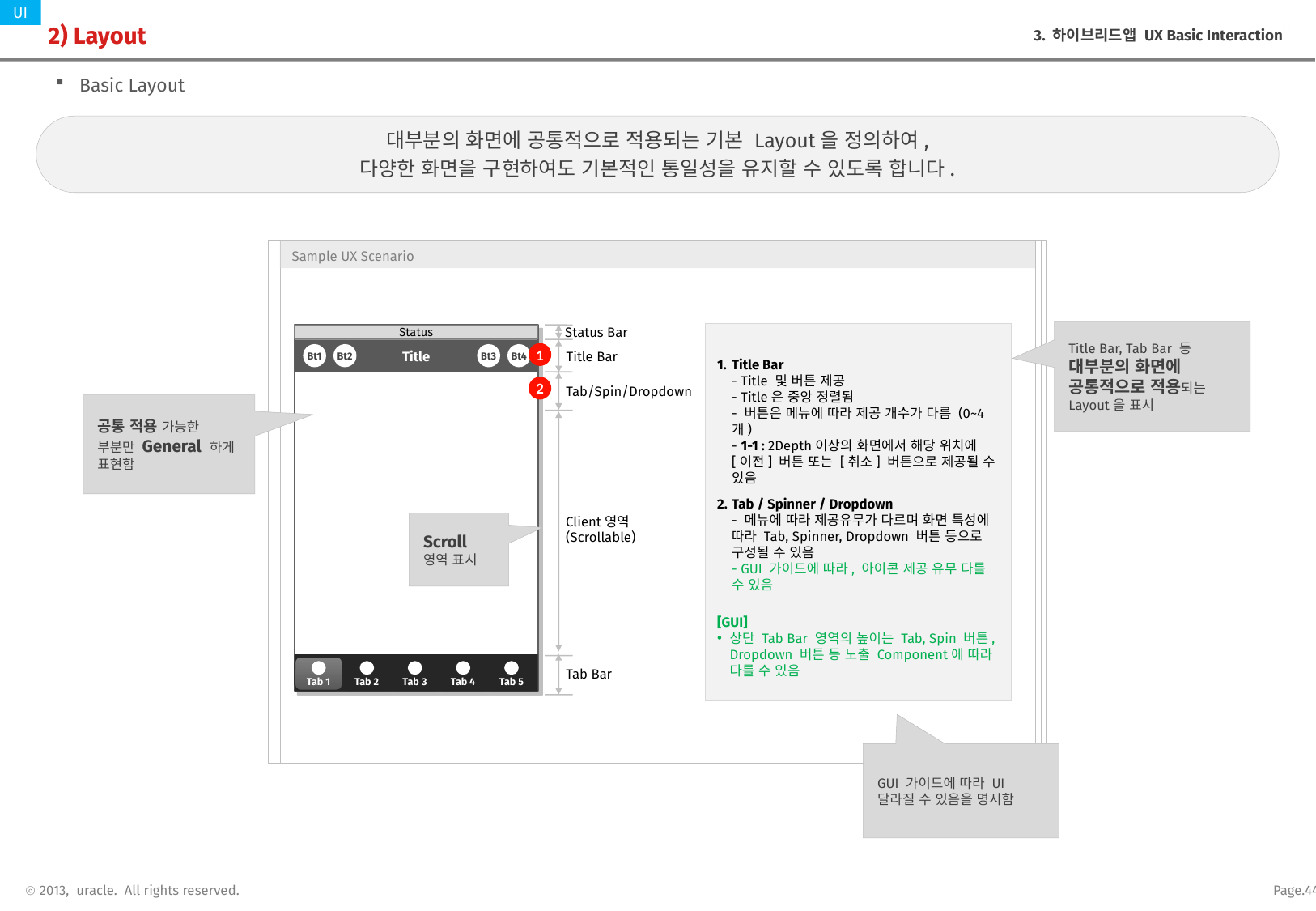

# 2) Layout
3. 하이브리드앱 UX Basic Interaction
Basic Layout
대부분의 화면에 공통적으로 적용되는 기본 Layout을 정의하여,
다양한 화면을 구현하여도 기본적인 통일성을 유지할 수 있도록 합니다.
Title Bar, Tab Bar 등 대부분의 화면에 공통적으로 적용되는 Layout을 표시
Status Bar

Title Bar
- Title 및 버튼 제공
- Title은 중앙 정렬됨
- 버튼은 메뉴에 따라 제공 개수가 다름 (0~4개)
- 1-1 : 2Depth이상의 화면에서 해당 위치에 [이전] 버튼 또는 [취소] 버튼으로 제공될 수 있음
Tab / Spinner / Dropdown
- 메뉴에 따라 제공유무가 다르며 화면 특성에 따라 Tab, Spinner, Dropdown 버튼 등으로 구성될 수 있음
- GUI 가이드에 따라, 아이콘 제공 유무 다를 수 있음

[GUI]
상단 Tab Bar 영역의 높이는 Tab, Spin 버튼, Dropdown 버튼 등 노출 Component에 따라 다를 수 있음

Status

Title
Bt1
Bt2
Bt3
Bt4
1
Title Bar

2
Tab/Spin/Dropdown

공통 적용 가능한 부분만 General 하게 표현함

Scroll 영역 표시
Client영역
(Scrollable)

Tab 1

Tab 2

Tab 3

Tab 4

Tab 5

Tab Bar

GUI 가이드에 따라 UI 달라질 수 있음을 명시함